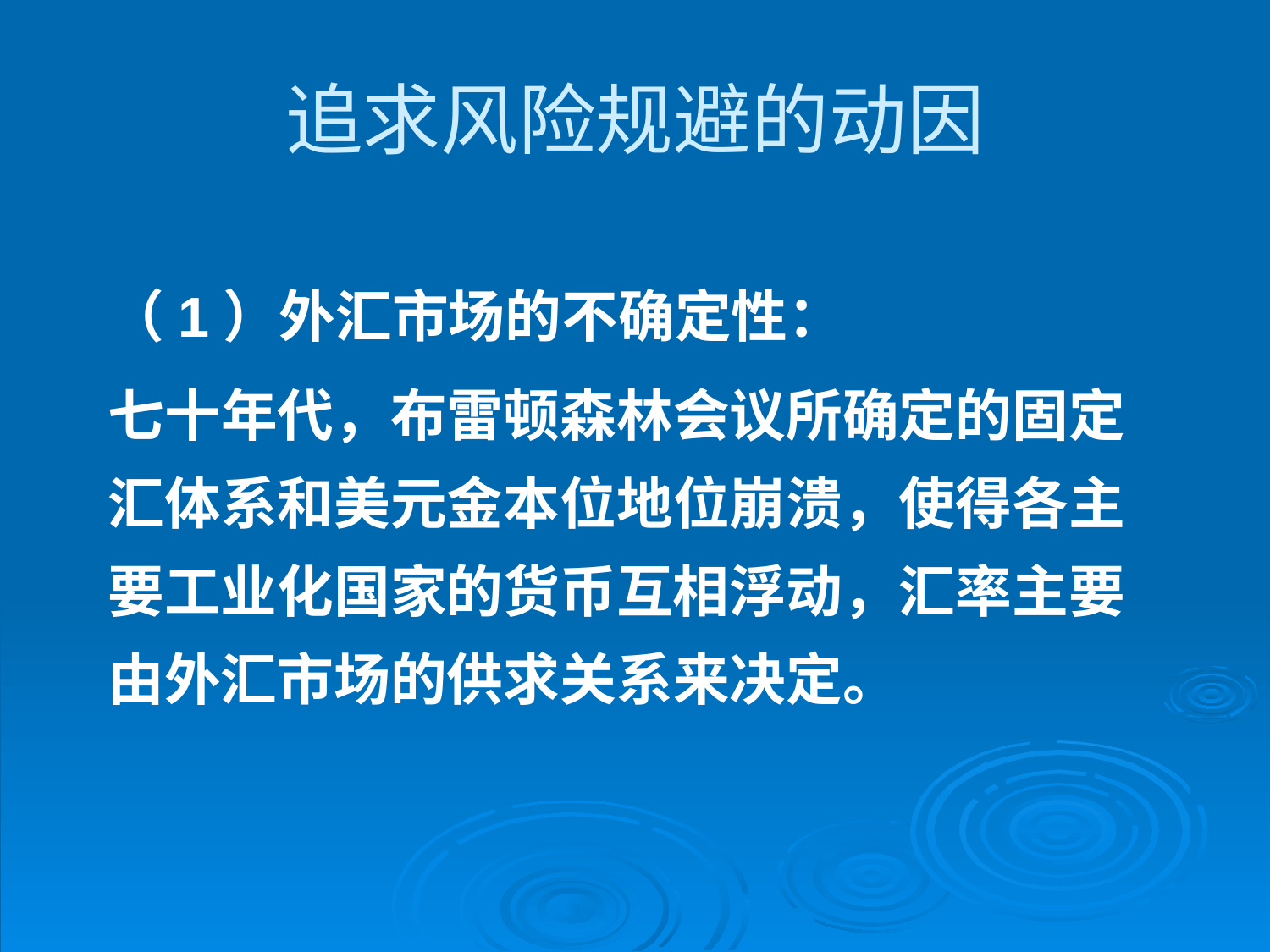

# 追求风险规避的动因
（1）外汇市场的不确定性：
七十年代，布雷顿森林会议所确定的固定汇体系和美元金本位地位崩溃，使得各主要工业化国家的货币互相浮动，汇率主要由外汇市场的供求关系来决定。